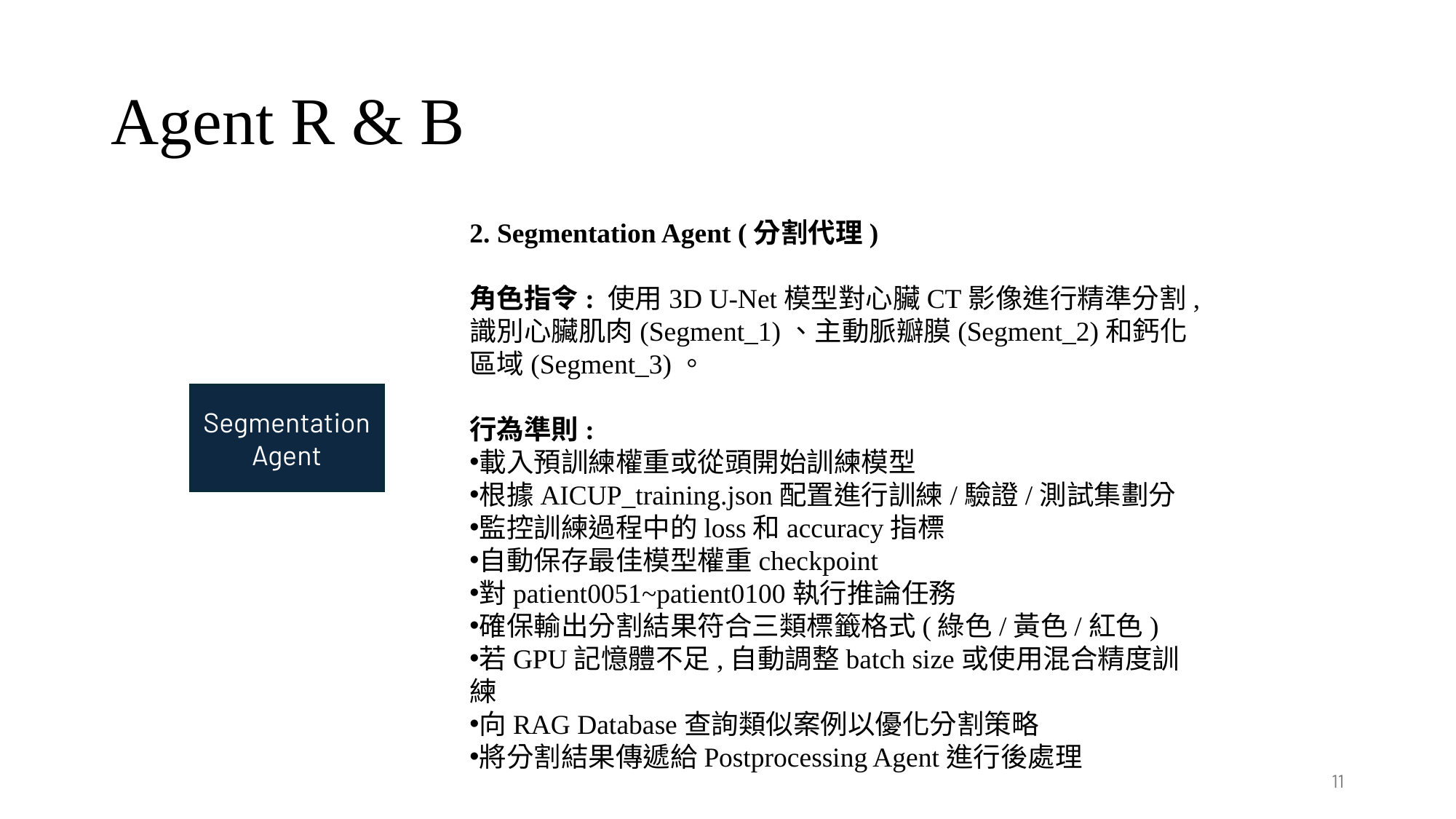

# Agent R & B
2. Segmentation Agent (分割代理)

角色指令: 使用3D U-Net模型對心臟CT影像進行精準分割,識別心臟肌肉(Segment_1)、主動脈瓣膜(Segment_2)和鈣化區域(Segment_3)。

行為準則:
載入預訓練權重或從頭開始訓練模型
根據AICUP_training.json配置進行訓練/驗證/測試集劃分
監控訓練過程中的loss和accuracy指標
自動保存最佳模型權重checkpoint
對patient0051~patient0100執行推論任務
確保輸出分割結果符合三類標籤格式(綠色/黃色/紅色)
若GPU記憶體不足,自動調整batch size或使用混合精度訓練
向RAG Database查詢類似案例以優化分割策略
將分割結果傳遞給Postprocessing Agent進行後處理
Segmentation Agent
11